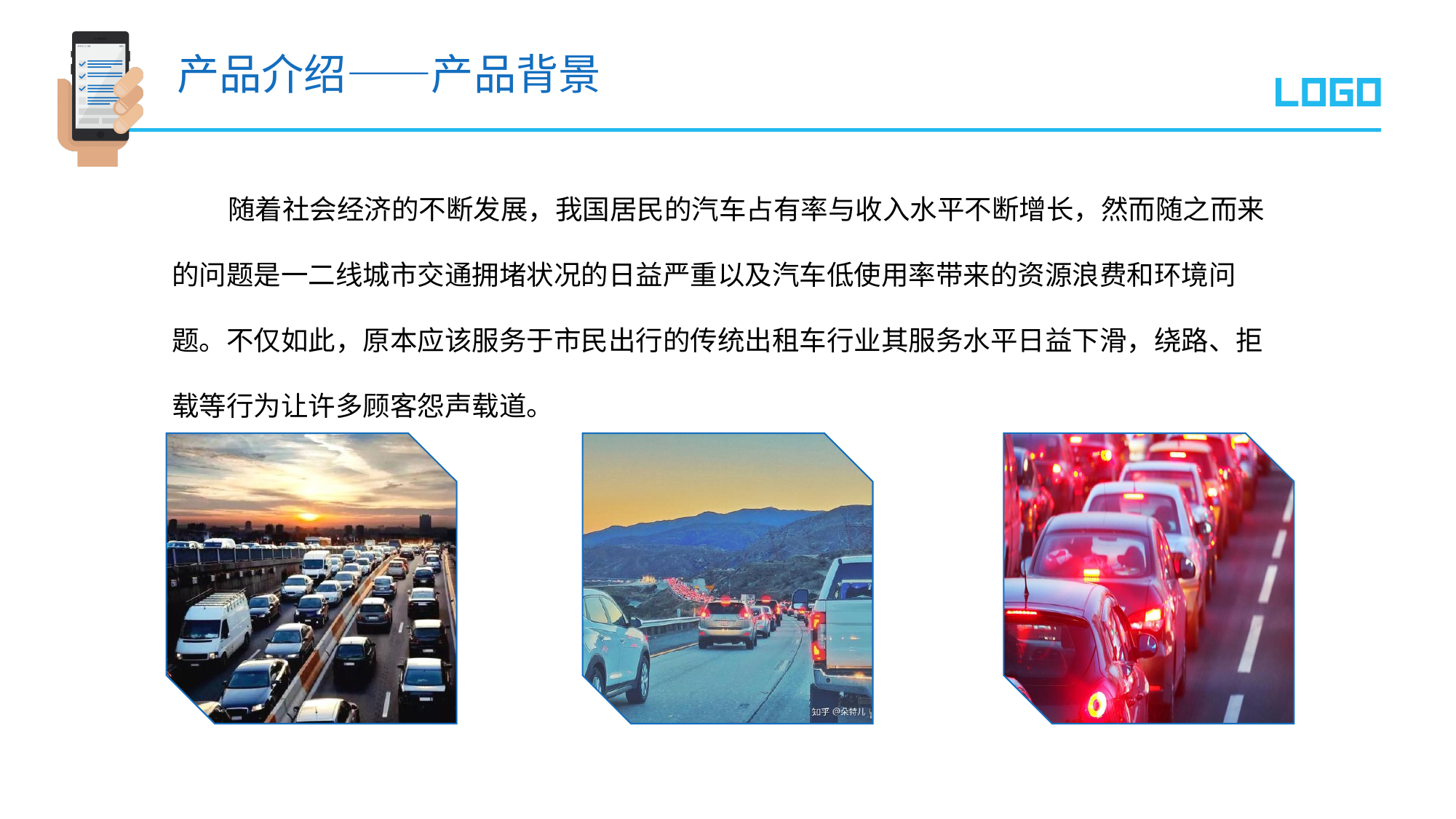

产品介绍——产品背景
        随着社会经济的不断发展，我国居民的汽车占有率与收入水平不断增长，然而随之而来的问题是一二线城市交通拥堵状况的日益严重以及汽车低使用率带来的资源浪费和环境问题。不仅如此，原本应该服务于市民出行的传统出租车行业其服务水平日益下滑，绕路、拒载等行为让许多顾客怨声载道。